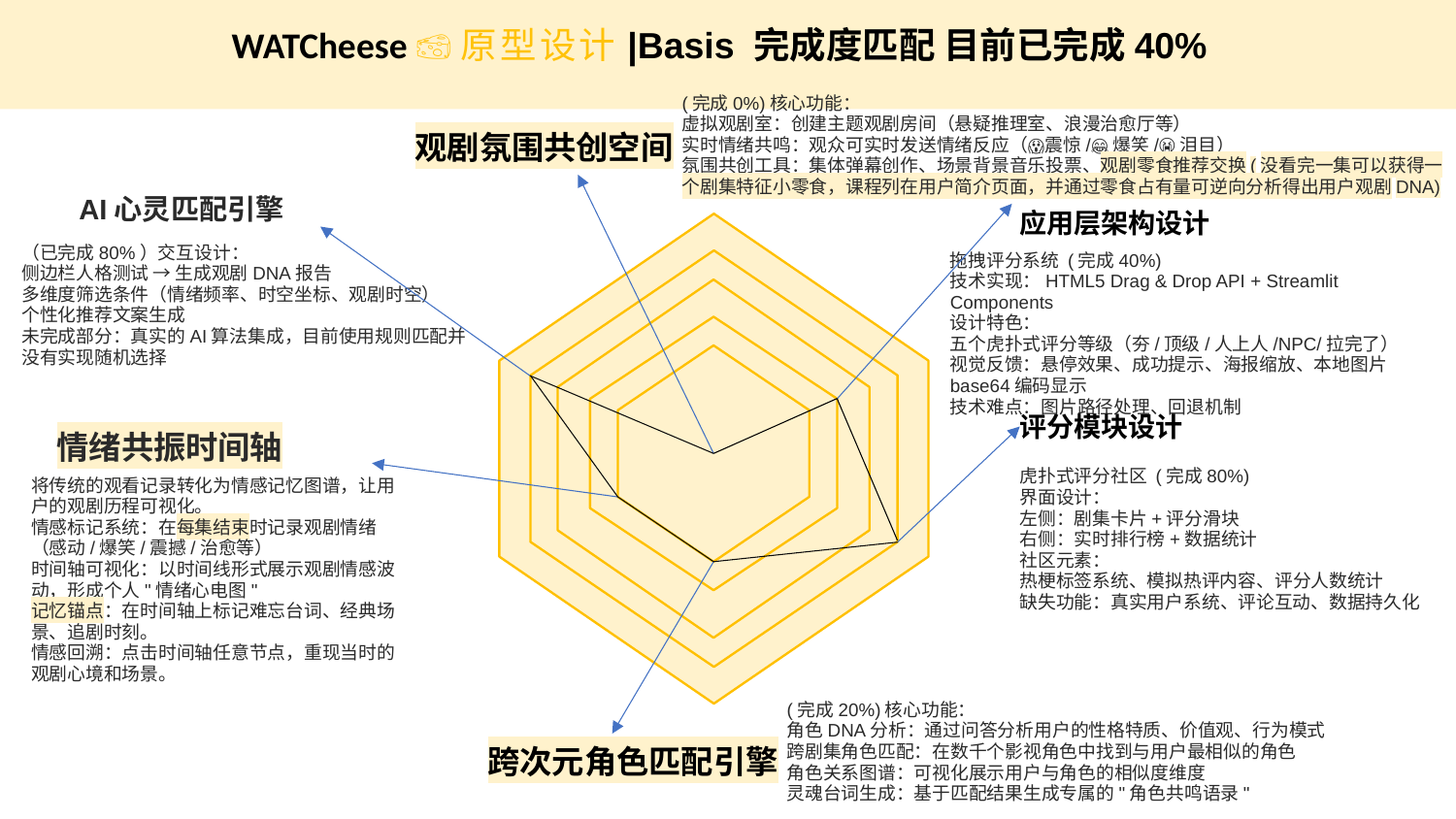

WATCheese 🧀原型设计|Basis 完成度匹配 目前已完成40%

系统架构设计
(完成0%)核心功能：
虚拟观剧室：创建主题观剧房间（悬疑推理室、浪漫治愈厅等）
实时情绪共鸣：观众可实时发送情绪反应（😱震惊/😂爆笑/😭泪目）
氛围共创工具：集体弹幕创作、场景背景音乐投票、观剧零食推荐交换(没看完一集可以获得一个剧集特征小零食，课程列在用户简介页面，并通过零食占有量可逆向分析得出用户观剧DNA)

观剧氛围共创空间
AI心灵匹配引擎
应用层架构设计

（已完成80%）交互设计：
侧边栏人格测试 → 生成观剧DNA报告
多维度筛选条件（情绪频率、时空坐标、观剧时空）
个性化推荐文案生成
未完成部分：真实的AI算法集成，目前使用规则匹配并没有实现随机选择
拖拽评分系统 (完成40%)
技术实现：HTML5 Drag & Drop API + Streamlit Components
设计特色：
五个虎扑式评分等级（夯/顶级/人上人/NPC/拉完了）
视觉反馈：悬停效果、成功提示、海报缩放、本地图片base64编码显示
技术难点：图片路径处理、回退机制

评分模块设计
情绪共振时间轴

虎扑式评分社区 (完成80%)
界面设计：
左侧：剧集卡片+评分滑块
右侧：实时排行榜+数据统计
社区元素：
热梗标签系统、模拟热评内容、评分人数统计
缺失功能：真实用户系统、评论互动、数据持久化
将传统的观看记录转化为情感记忆图谱，让用户的观剧历程可视化。
情感标记系统：在每集结束时记录观剧情绪（感动/爆笑/震撼/治愈等）
时间轴可视化：以时间线形式展示观剧情感波动，形成个人"情绪心电图"
记忆锚点：在时间轴上标记难忘台词、经典场景、追剧时刻。
情感回溯：点击时间轴任意节点，重现当时的观剧心境和场景。
(完成20%)核心功能：
角色DNA分析：通过问答分析用户的性格特质、价值观、行为模式
跨剧集角色匹配：在数千个影视角色中找到与用户最相似的角色
角色关系图谱：可视化展示用户与角色的相似度维度
灵魂台词生成：基于匹配结果生成专属的"角色共鸣语录"
跨次元角色匹配引擎